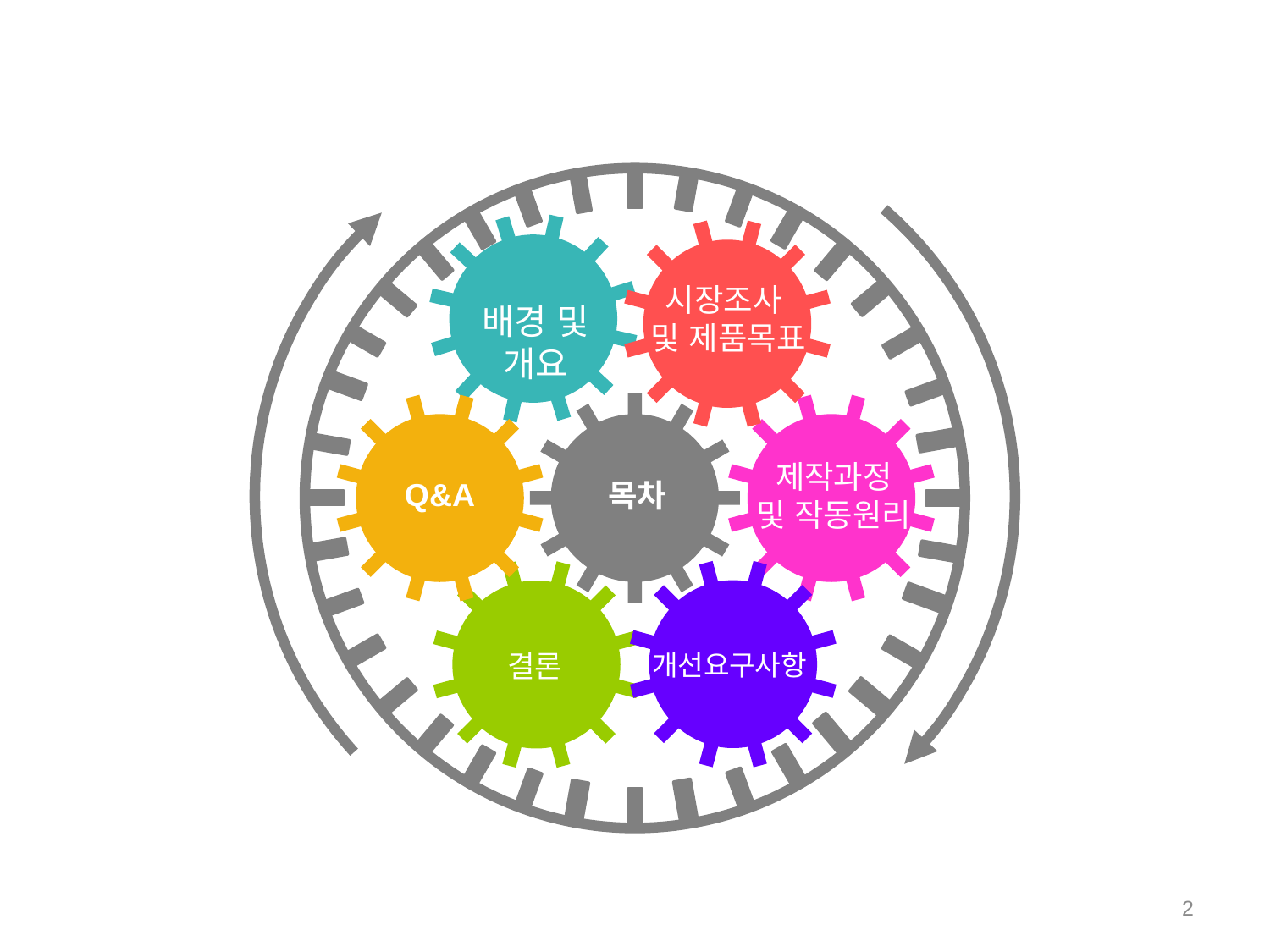

시장조사
및 제품목표
배경 및 개요

제작과정
및 작동원리
Q&A
목차

결론
개선요구사항

2